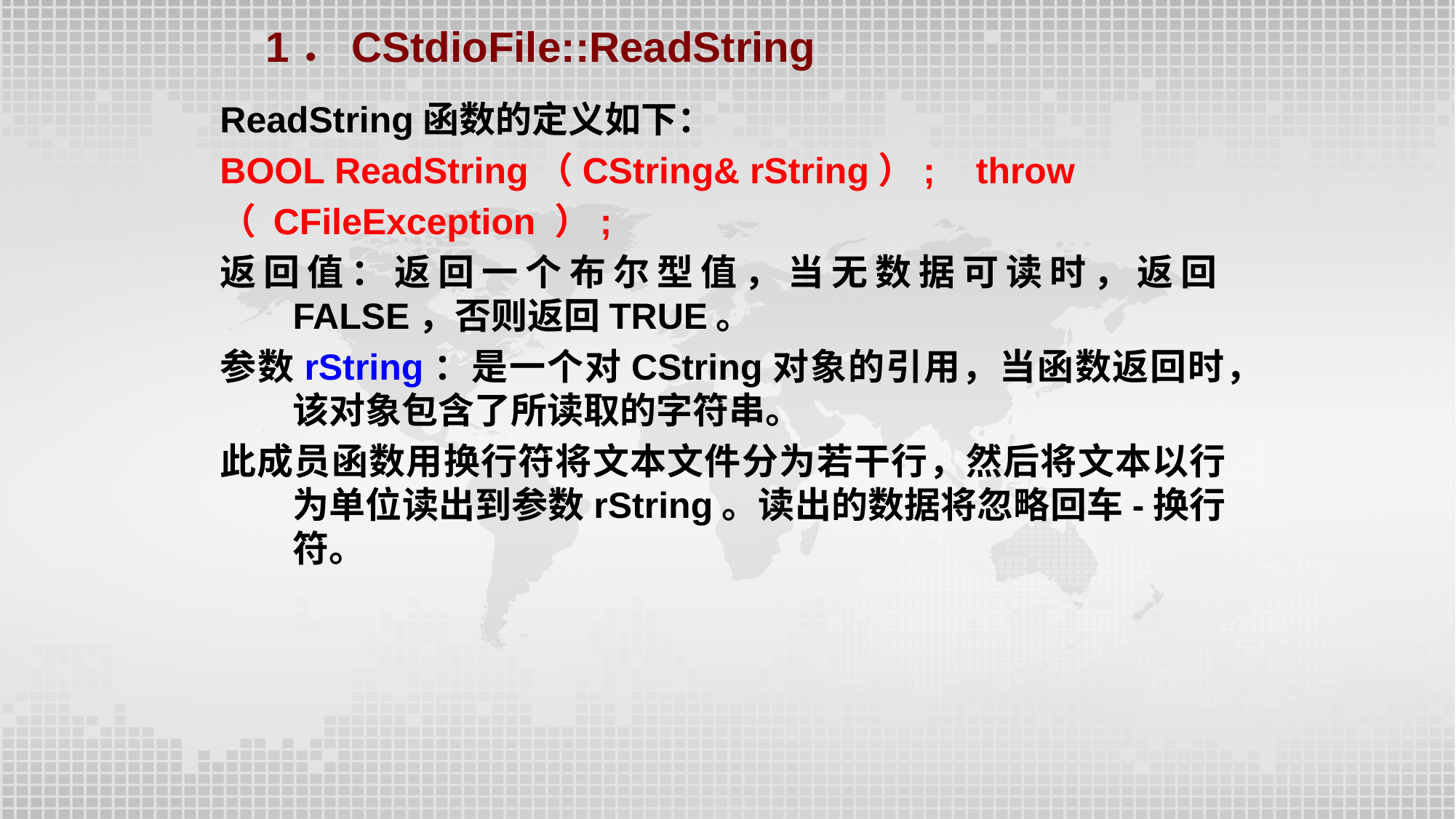

1．CStdioFile::ReadString
ReadString函数的定义如下：
BOOL ReadString（CString& rString）;    throw
（ CFileException ）;
返回值：返回一个布尔型值，当无数据可读时，返回FALSE，否则返回TRUE。
参数rString：是一个对CString对象的引用，当函数返回时，该对象包含了所读取的字符串。
此成员函数用换行符将文本文件分为若干行，然后将文本以行为单位读出到参数rString。读出的数据将忽略回车-换行符。